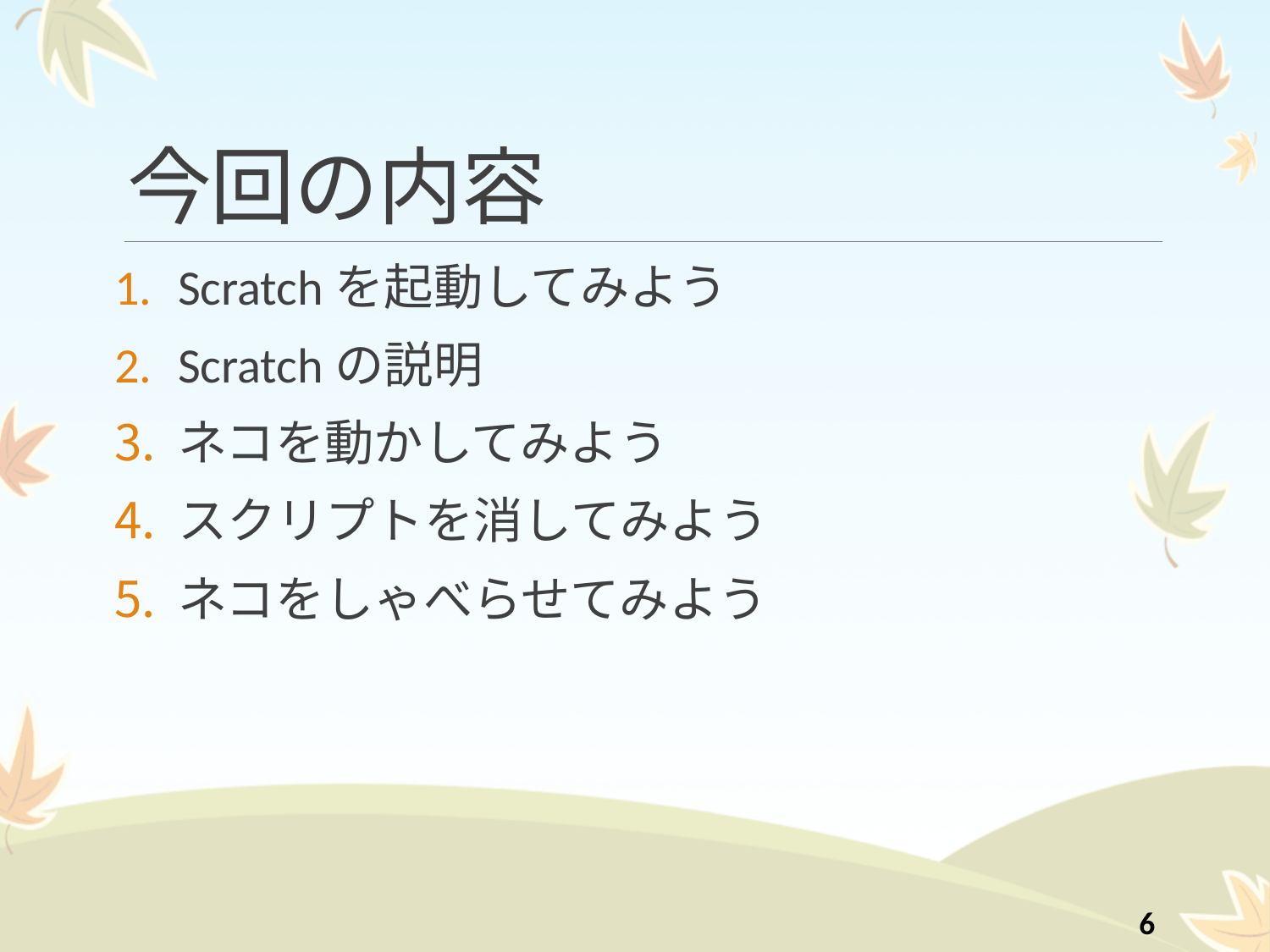

# 今回の内容
Scratchを起動してみよう
Scratchの説明
ネコを動かしてみよう
スクリプトを消してみよう
ネコをしゃべらせてみよう

6